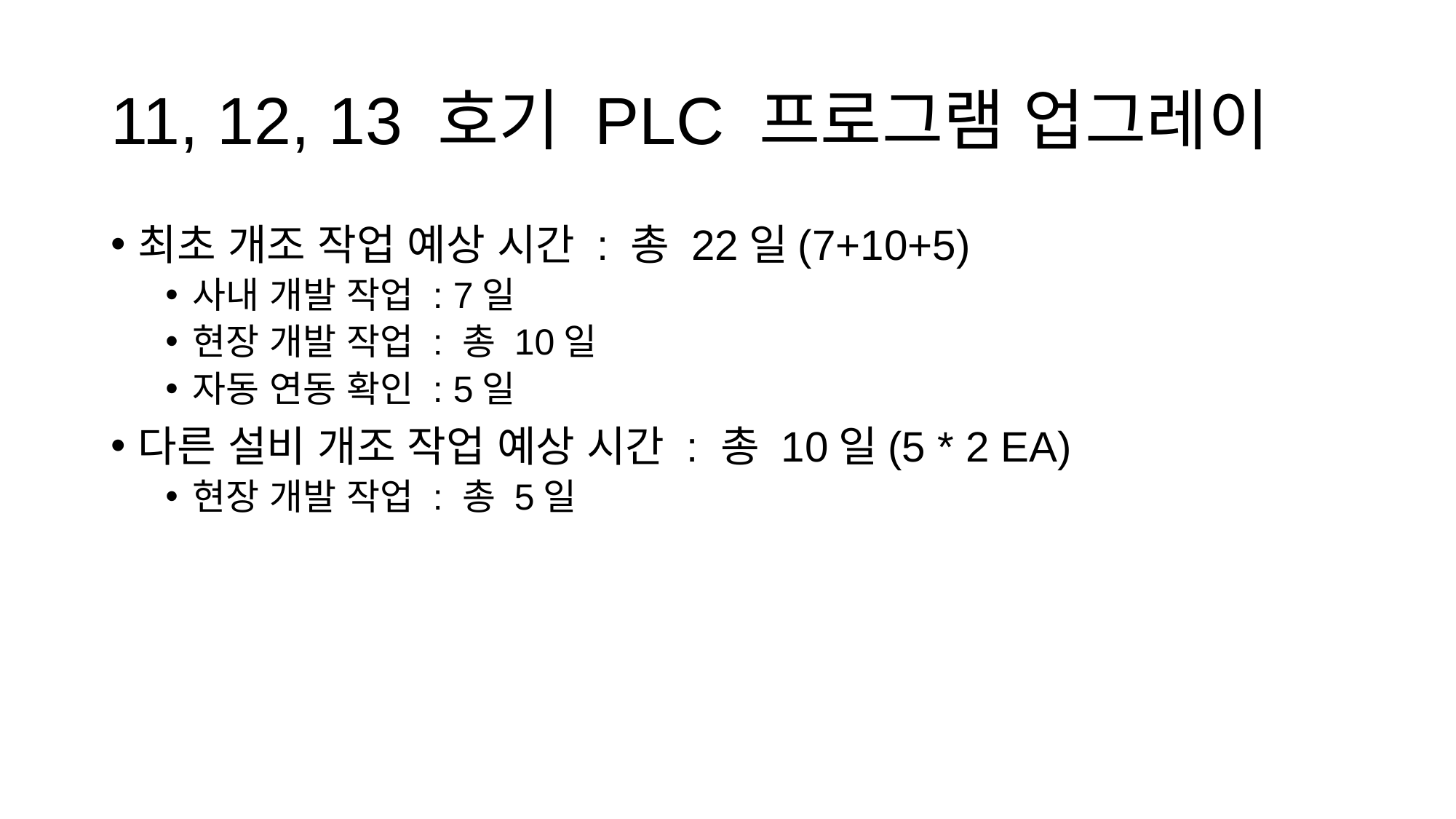

# 11, 12, 13 호기 PLC 프로그램 업그레이
최초 개조 작업 예상 시간 : 총 22일(7+10+5)
사내 개발 작업 : 7일
현장 개발 작업 : 총 10일
자동 연동 확인 : 5일
다른 설비 개조 작업 예상 시간 : 총 10일(5 * 2 EA)
현장 개발 작업 : 총 5일